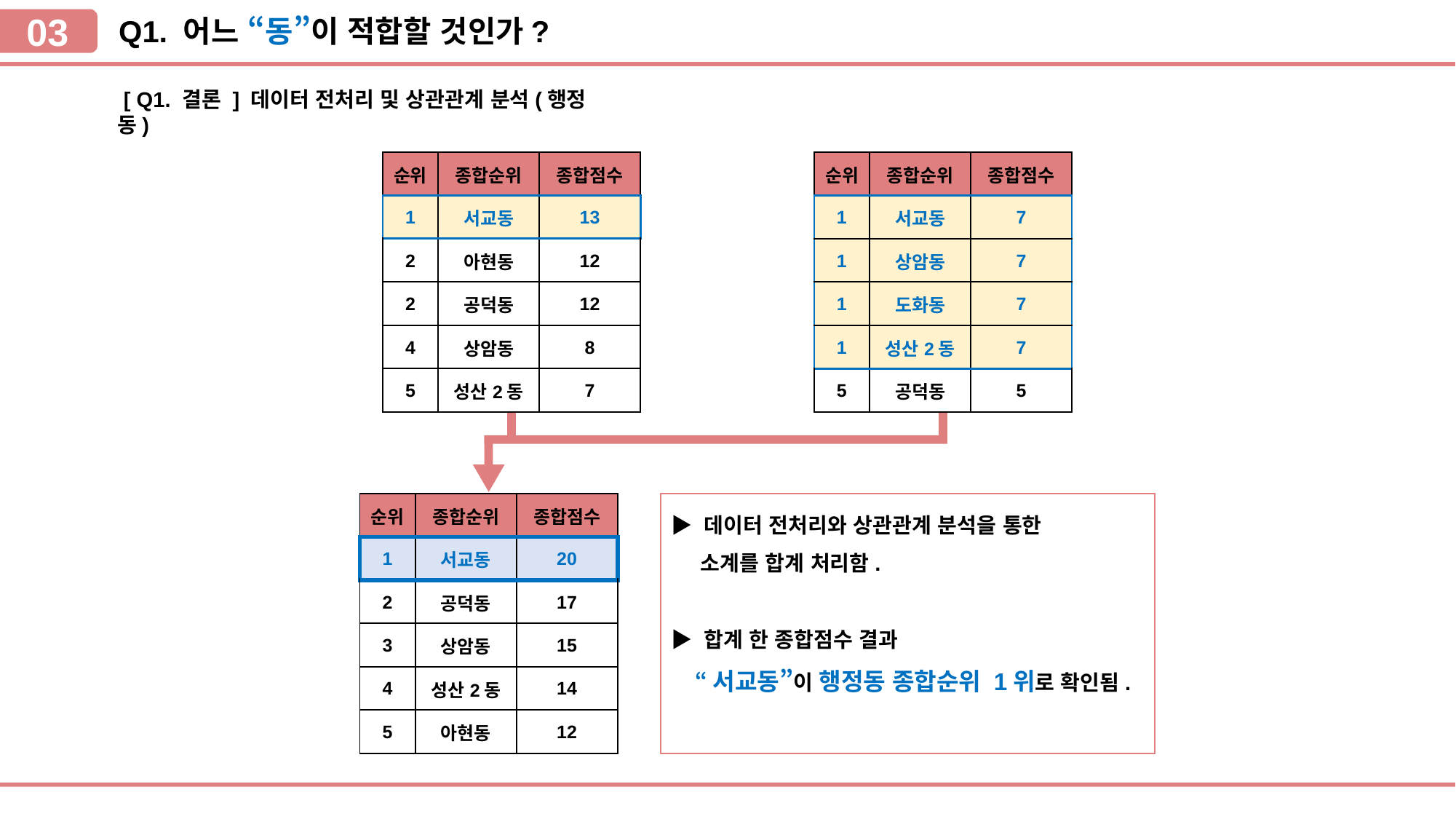

03
Q1. 어느 “동”이 적합할 것인가?
`
 [ Q1. 결론 ] 데이터 전처리 및 상관관계 분석(행정동)
| 순위 | 종합순위 | 종합점수 |
| --- | --- | --- |
| 1 | 서교동 | 13 |
| 2 | 아현동 | 12 |
| 2 | 공덕동 | 12 |
| 4 | 상암동 | 8 |
| 5 | 성산2동 | 7 |
| 순위 | 종합순위 | 종합점수 |
| --- | --- | --- |
| 1 | 서교동 | 7 |
| 1 | 상암동 | 7 |
| 1 | 도화동 | 7 |
| 1 | 성산2동 | 7 |
| 5 | 공덕동 | 5 |

| 순위 | 종합순위 | 종합점수 |
| --- | --- | --- |
| 1 | 서교동 | 20 |
| 2 | 공덕동 | 17 |
| 3 | 상암동 | 15 |
| 4 | 성산2동 | 14 |
| 5 | 아현동 | 12 |
▶ 데이터 전처리와 상관관계 분석을 통한
    소계를 합계 처리함.

▶ 합계 한 종합점수 결과
    “서교동”이 행정동 종합순위 1위로 확인됨.
`